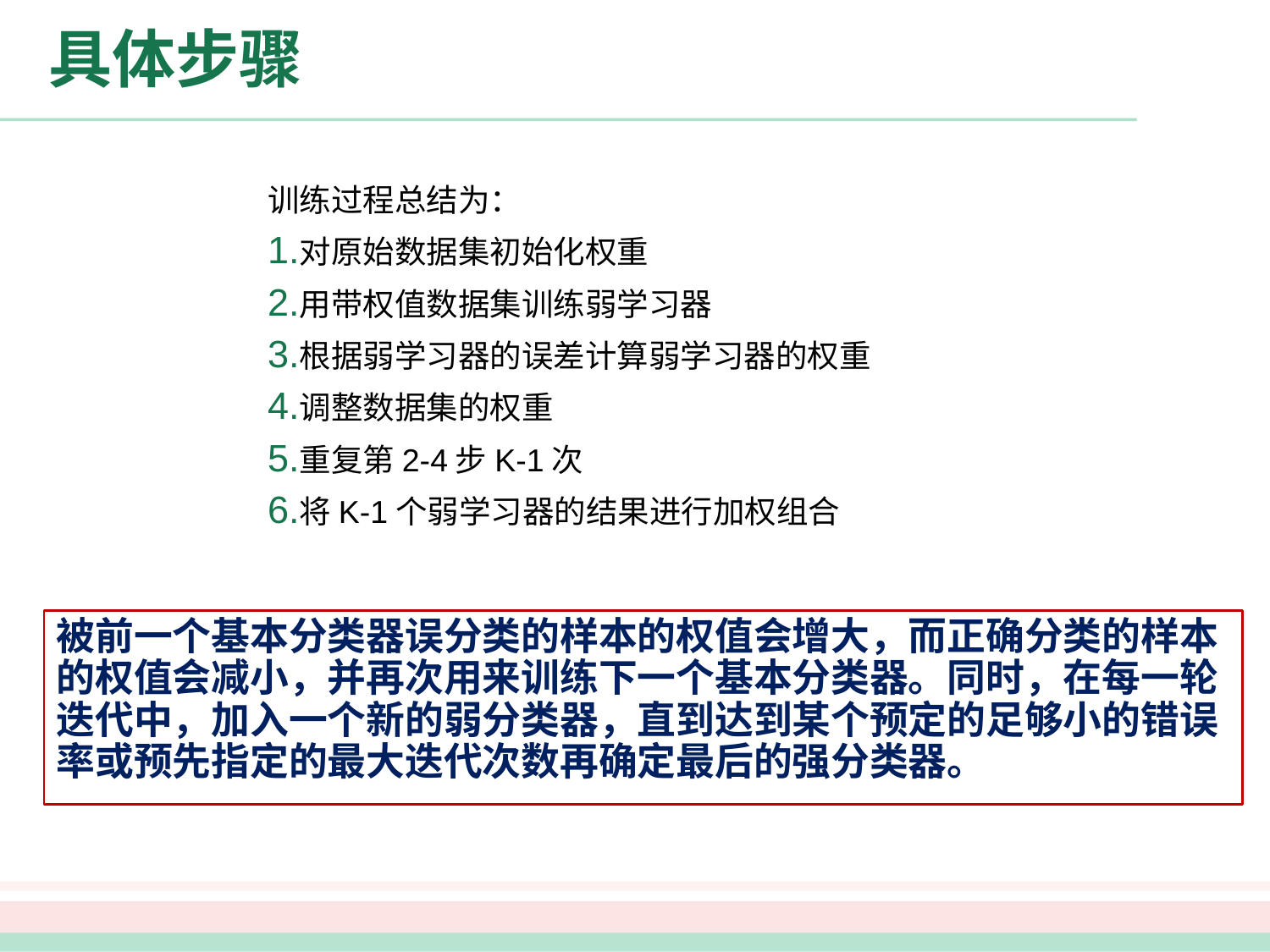

# 具体步骤
训练过程总结为：
对原始数据集初始化权重
用带权值数据集训练弱学习器
根据弱学习器的误差计算弱学习器的权重
调整数据集的权重
重复第2-4步K-1次
将K-1个弱学习器的结果进行加权组合

被前一个基本分类器误分类的样本的权值会增大，而正确分类的样本的权值会减小，并再次用来训练下一个基本分类器。同时，在每一轮迭代中，加入一个新的弱分类器，直到达到某个预定的足够小的错误率或预先指定的最大迭代次数再确定最后的强分类器。